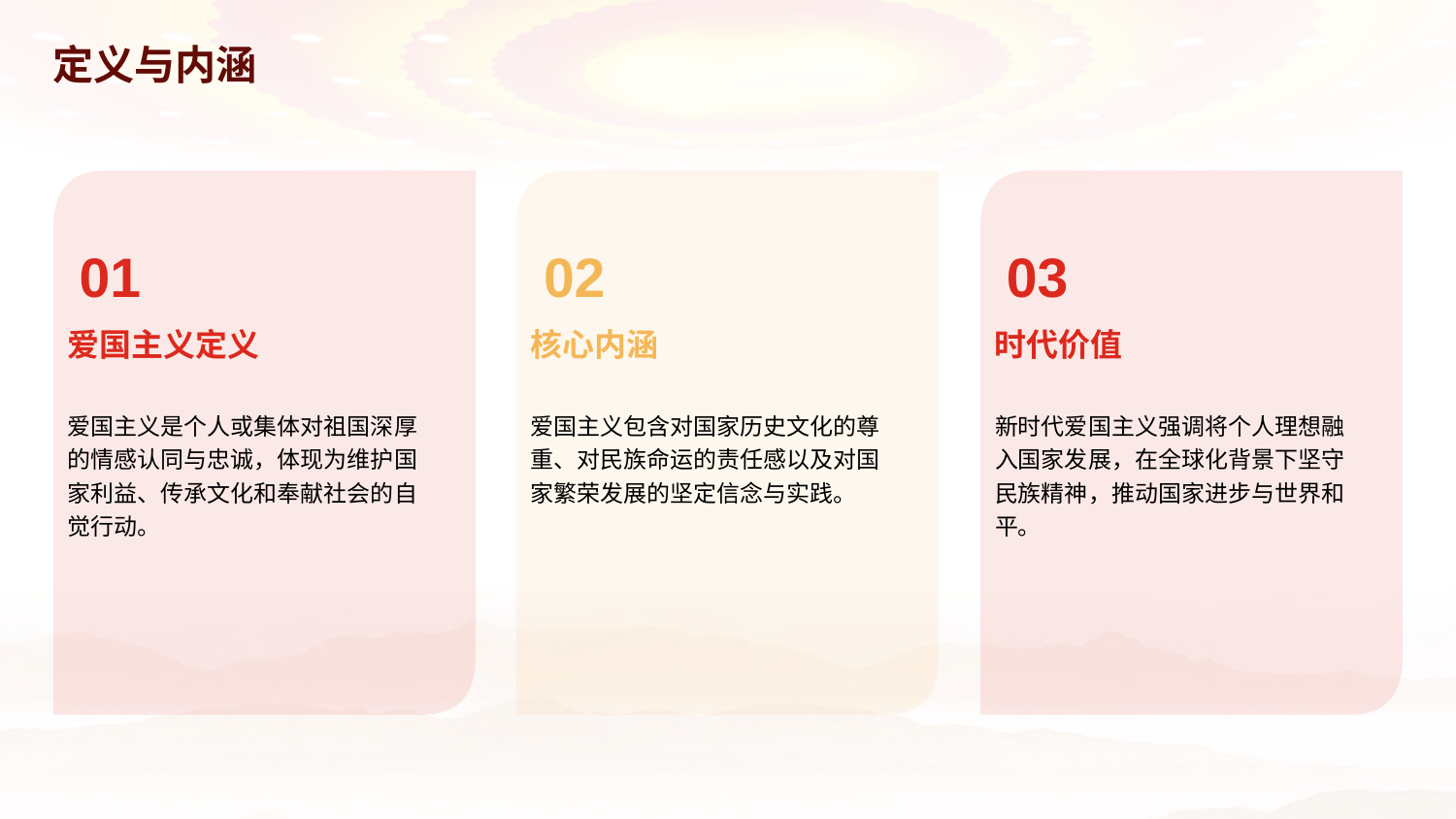

定义与内涵

01
02
03
爱国主义定义
核心内涵
时代价值
爱国主义是个人或集体对祖国深厚的情感认同与忠诚，体现为维护国家利益、传承文化和奉献社会的自觉行动。
爱国主义包含对国家历史文化的尊重、对民族命运的责任感以及对国家繁荣发展的坚定信念与实践。
新时代爱国主义强调将个人理想融入国家发展，在全球化背景下坚守民族精神，推动国家进步与世界和平。